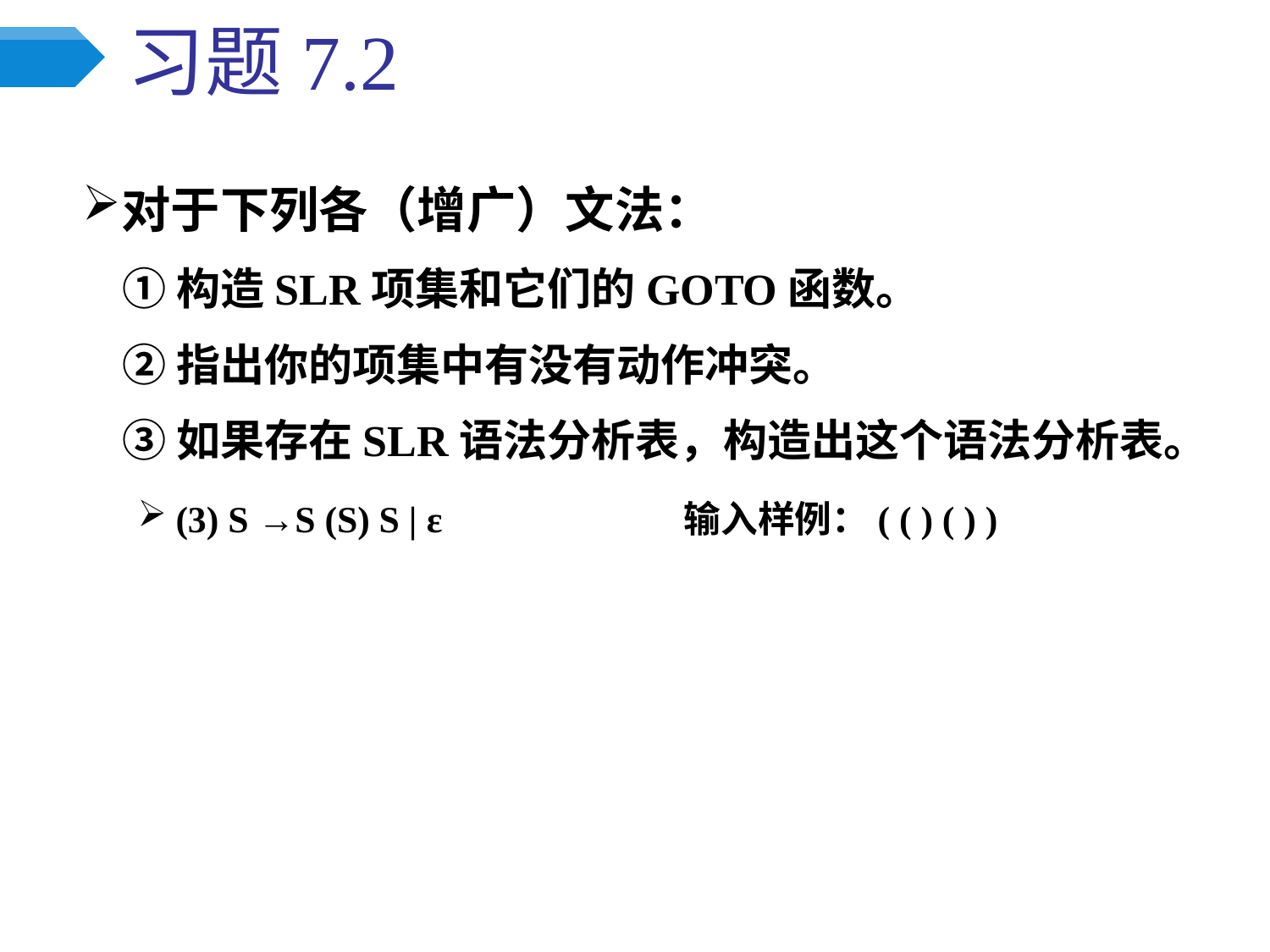

# 习题7.2
对于下列各（增广）文法：
    ①构造SLR项集和它们的GOTO函数。
    ②指出你的项集中有没有动作冲突。
    ③如果存在SLR语法分析表，构造出这个语法分析表。
(3) S →S (S) S | ε		输入样例：( ( ) ( ) )